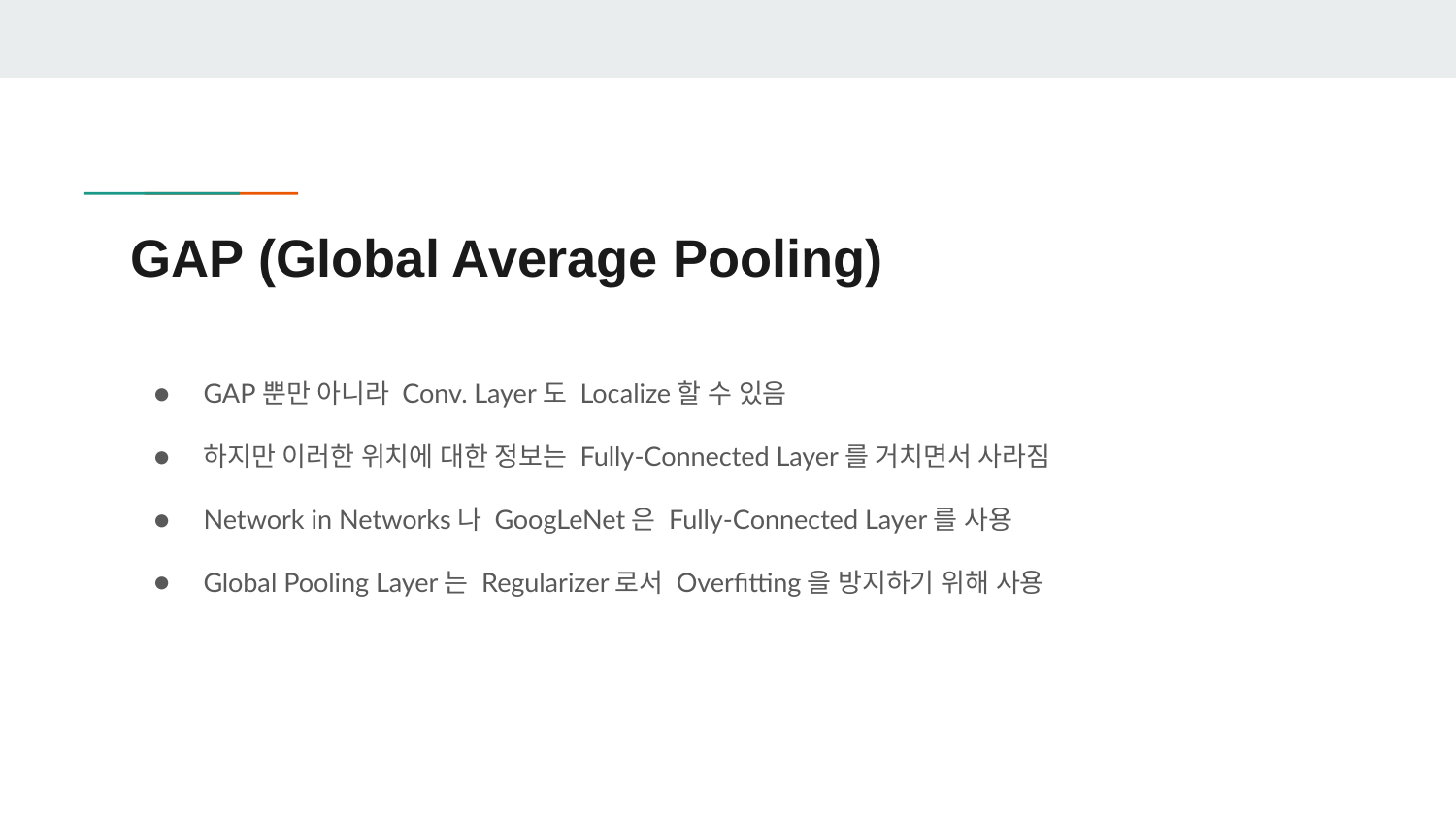

# GAP (Global Average Pooling)
GAP뿐만 아니라 Conv. Layer도 Localize할 수 있음
하지만 이러한 위치에 대한 정보는 Fully-Connected Layer를 거치면서 사라짐
Network in Networks나 GoogLeNet은 Fully-Connected Layer를 사용
Global Pooling Layer는 Regularizer로서 Overfitting을 방지하기 위해 사용